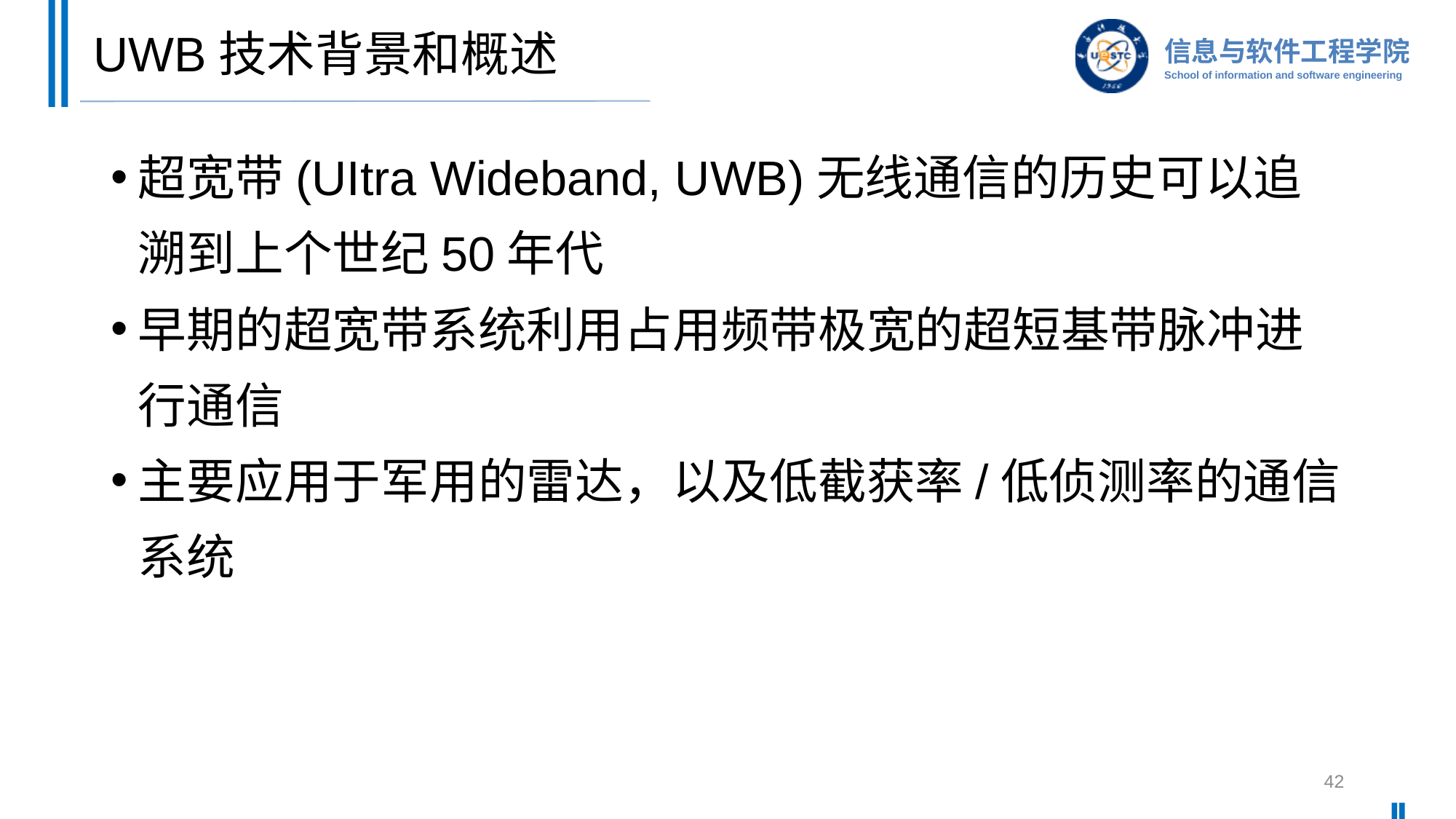

# UWB技术背景和概述
超宽带(UItra Wideband, UWB)无线通信的历史可以追溯到上个世纪50年代
早期的超宽带系统利用占用频带极宽的超短基带脉冲进行通信
主要应用于军用的雷达，以及低截获率/低侦测率的通信系统

42